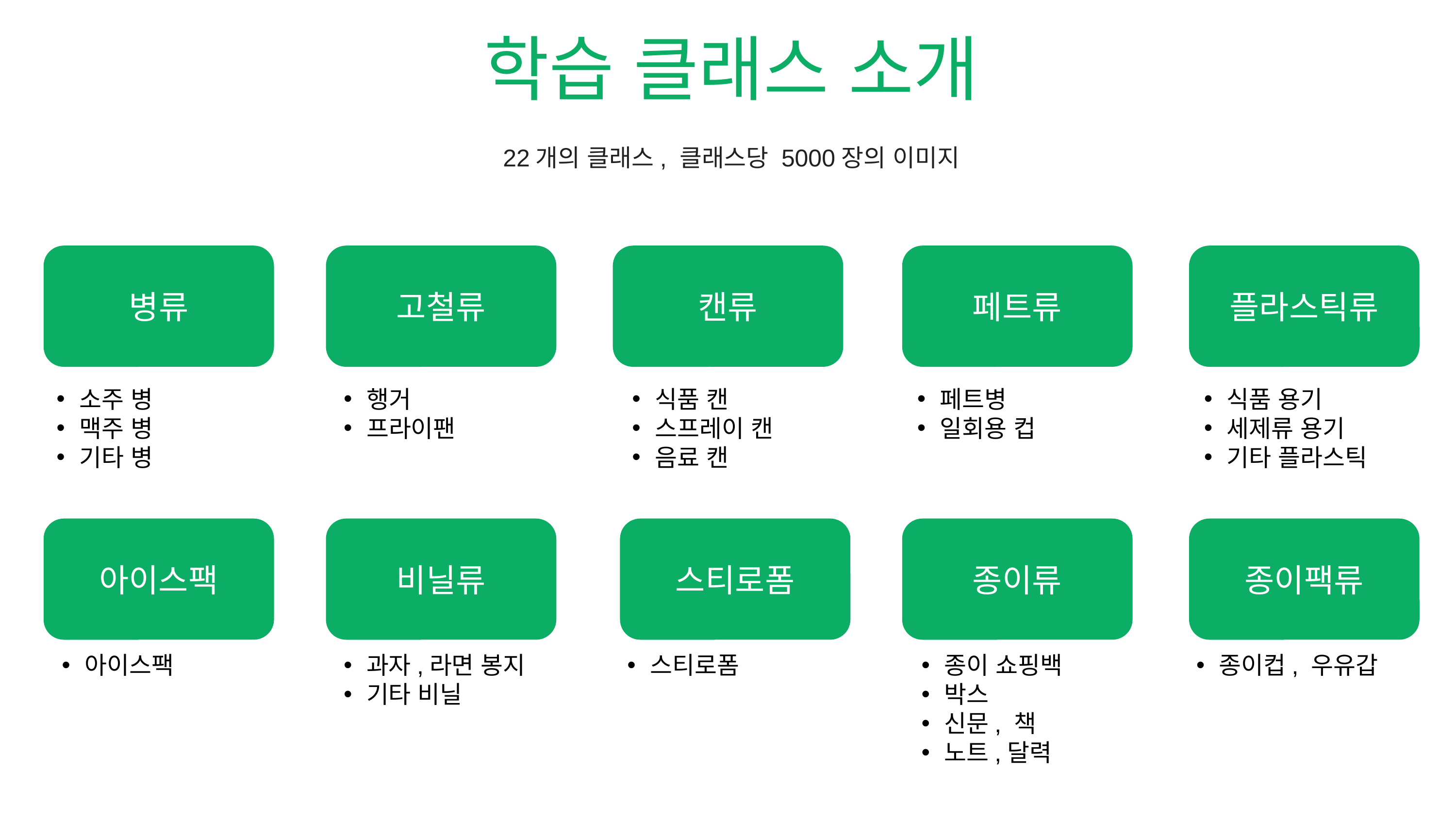

학습 클래스 소개
22개의 클래스, 클래스당 5000장의 이미지
병류
고철류
캔류
페트류
플라스틱류
소주 병
맥주 병
기타 병
행거
프라이팬
식품 캔
스프레이 캔
음료 캔
페트병
일회용 컵
식품 용기
세제류 용기
기타 플라스틱
아이스팩
비닐류
스티로폼
종이류
종이팩류
아이스팩
과자,라면 봉지
기타 비닐
스티로폼
종이 쇼핑백
박스
신문, 책
노트,달력
종이컵, 우유갑